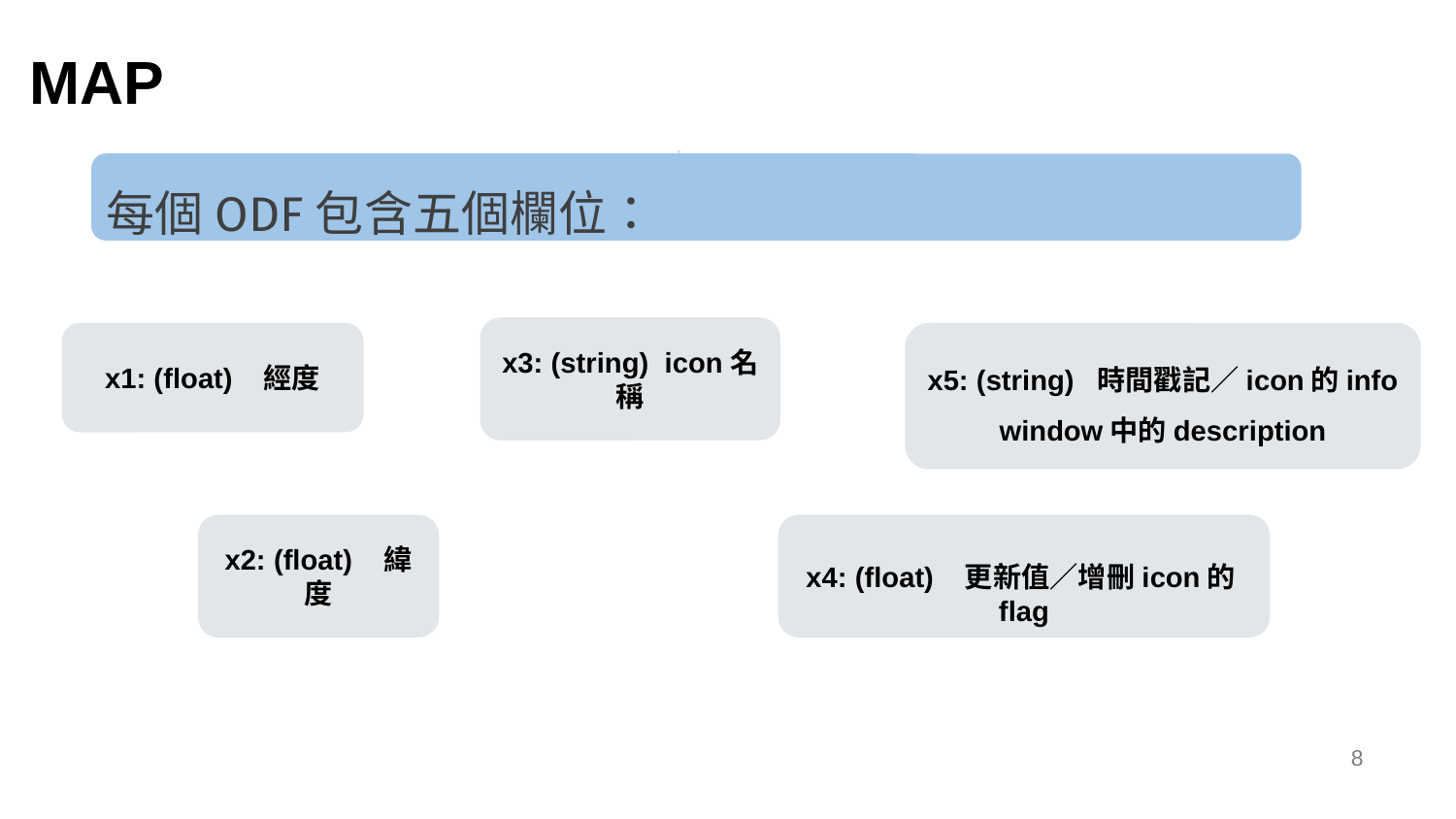

# MAP

每個ODF包含五個欄位：

x5: (string)  時間戳記／icon的info window中的description

x1: (float)   經度
x2: (float)   緯度

x4: (float)   更新值／增刪icon的flag

x3: (string)  icon名稱
8